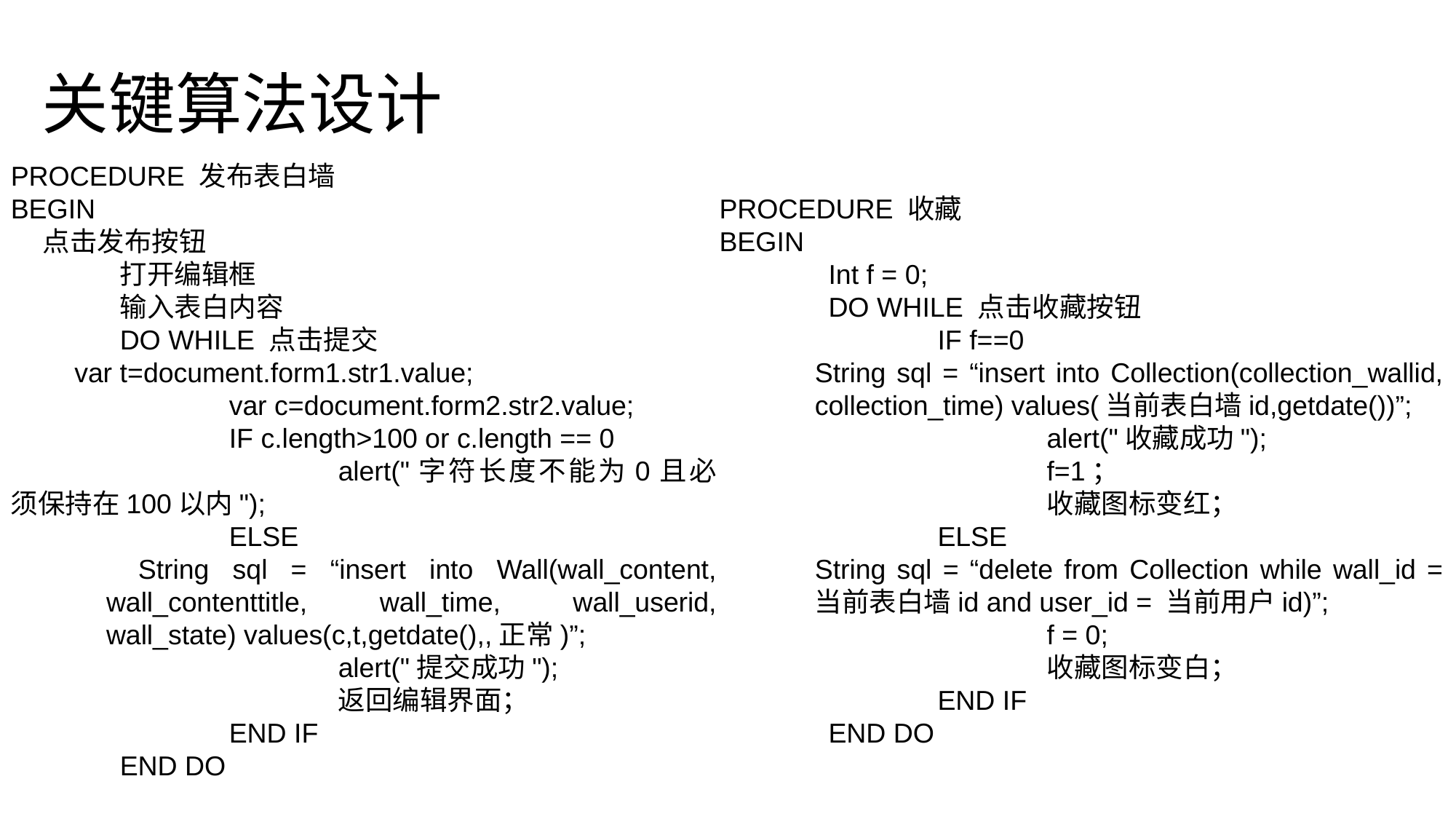

# 关键算法设计
PROCEDURE 发布表白墙
BEGIN
点击发布按钮
	打开编辑框
	输入表白内容
	DO WHILE 点击提交
var t=document.form1.str1.value;
		var c=document.form2.str2.value;
		IF c.length>100 or c.length == 0
			alert("字符长度不能为0且必须保持在100以内");
		ELSE
String sql = “insert into Wall(wall_content, wall_contenttitle, wall_time, wall_userid, wall_state) values(c,t,getdate(),,正常)”;
			alert("提交成功");
			返回编辑界面；
		END IF
	END DO
PROCEDURE 收藏
BEGIN
	Int f = 0;
	DO WHILE 点击收藏按钮
		IF f==0
String sql = “insert into Collection(collection_wallid, collection_time) values(当前表白墙id,getdate())”;
			alert("收藏成功");
			f=1；
			收藏图标变红；
		ELSE
String sql = “delete from Collection while wall_id = 当前表白墙id and user_id = 当前用户id)”;
			f = 0;
			收藏图标变白；
		END IF
	END DO